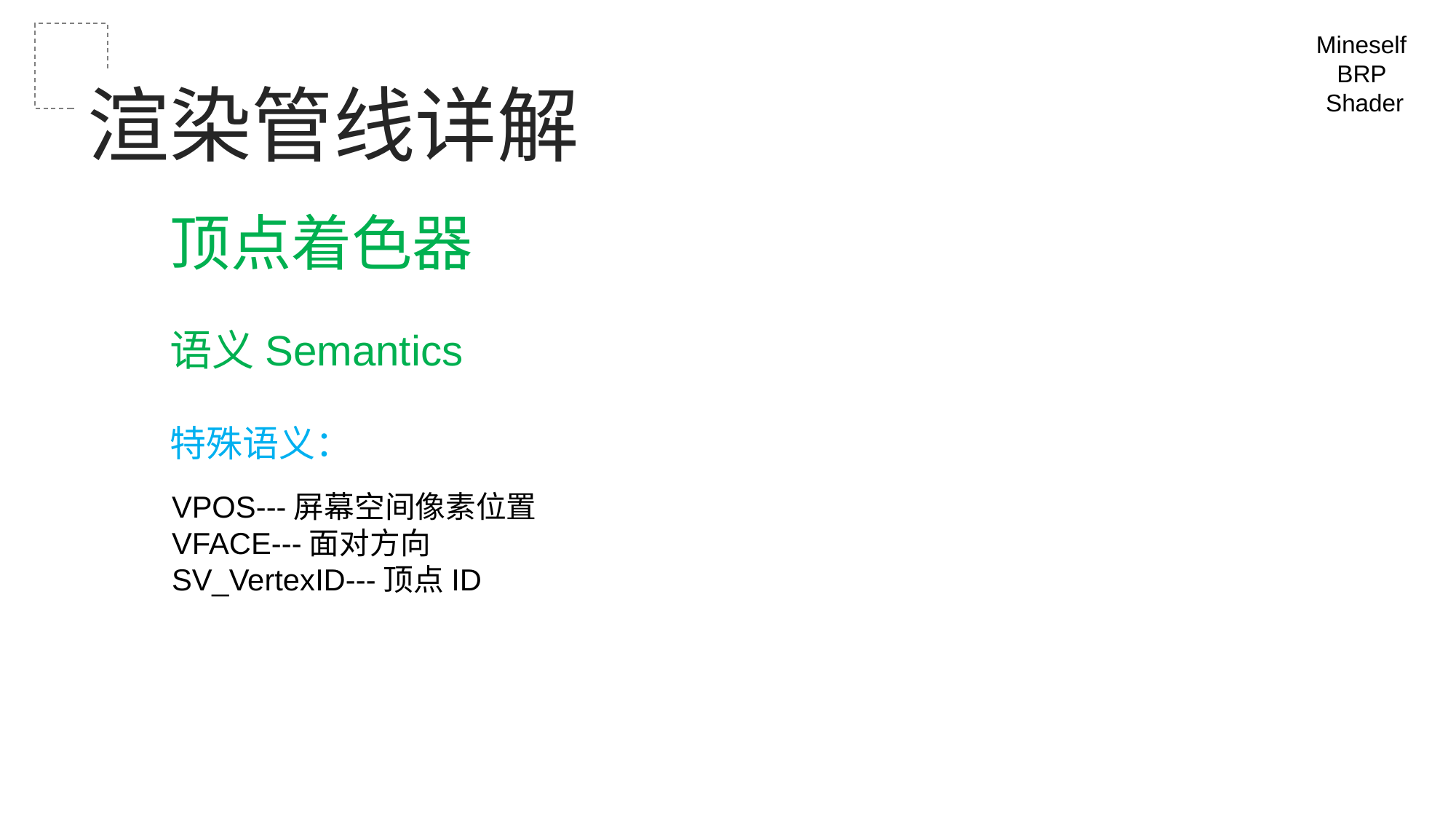

Mineself
BRP
Shader

渲染管线详解
顶点着色器
语义Semantics
特殊语义：
VPOS---屏幕空间像素位置
VFACE---面对方向
SV_VertexID---顶点ID